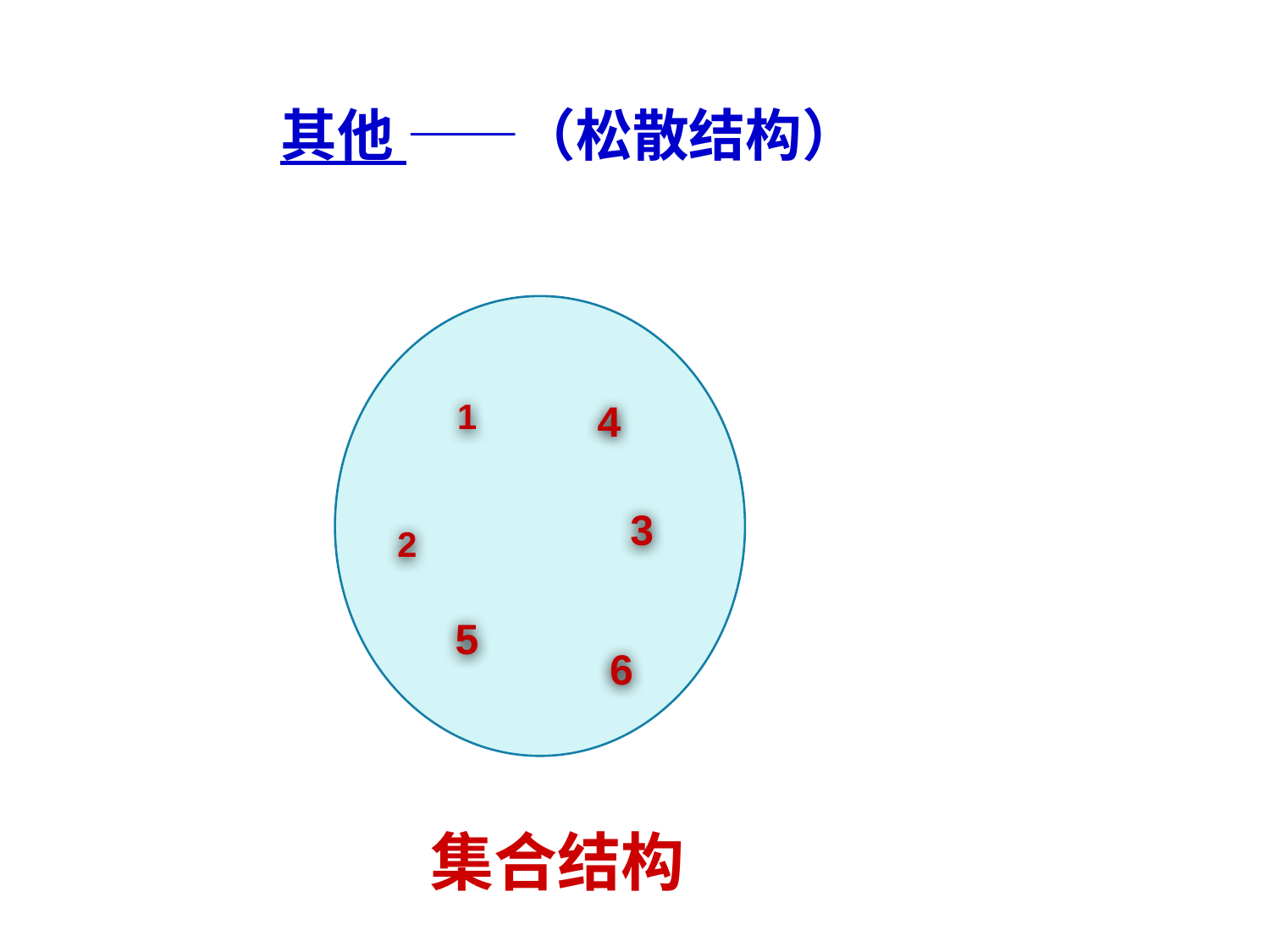

其他 ——（松散结构）

1
4
3
2
5
6
集合结构